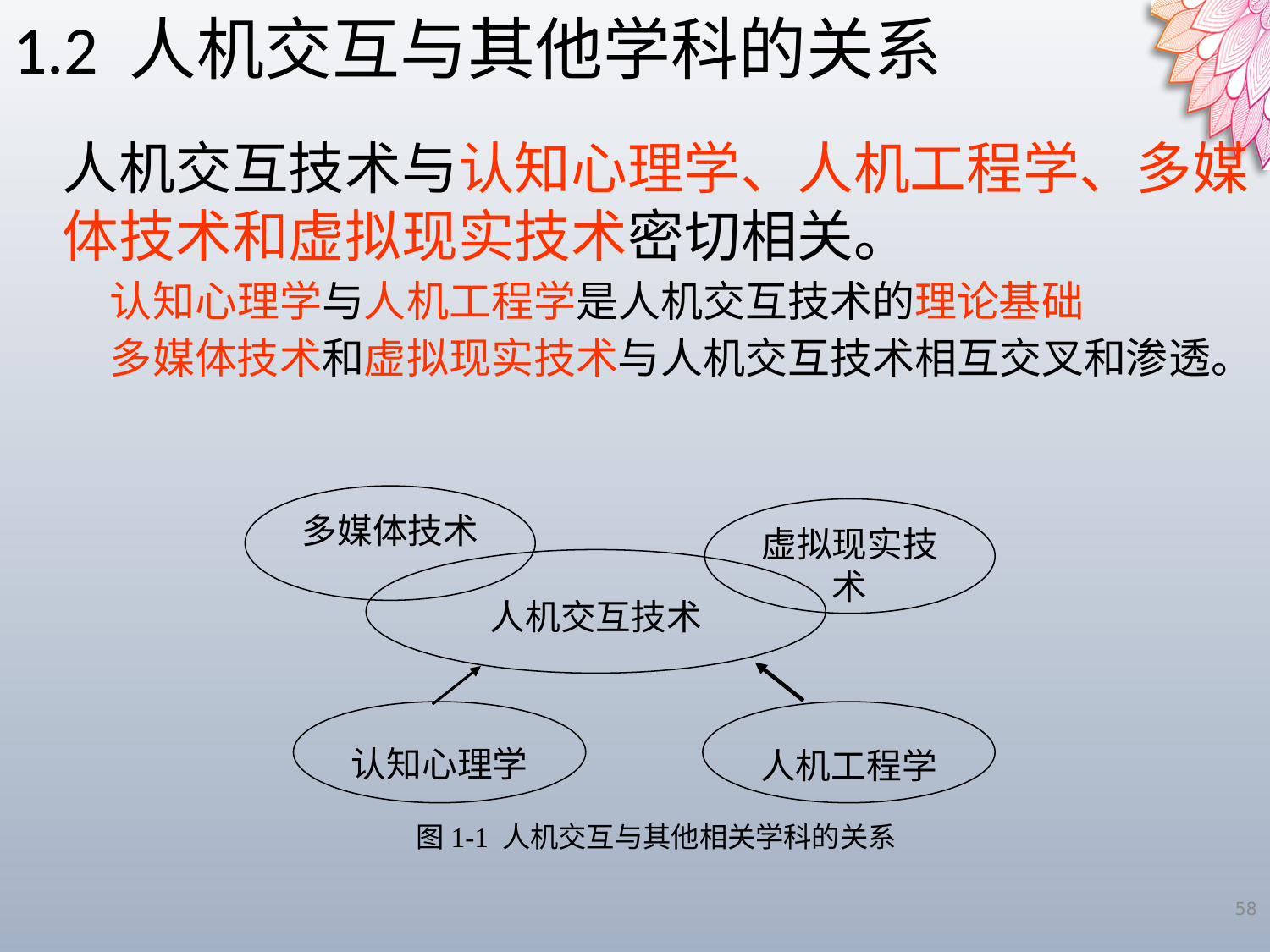

1.2 人机交互与其他学科的关系
人机交互技术与认知心理学、人机工程学、多媒体技术和虚拟现实技术密切相关。
认知心理学与人机工程学是人机交互技术的理论基础
多媒体技术和虚拟现实技术与人机交互技术相互交叉和渗透。
多媒体技术
虚拟现实技术

人机交互技术

认知心理学

人机工程学
图1-1 人机交互与其他相关学科的关系
58